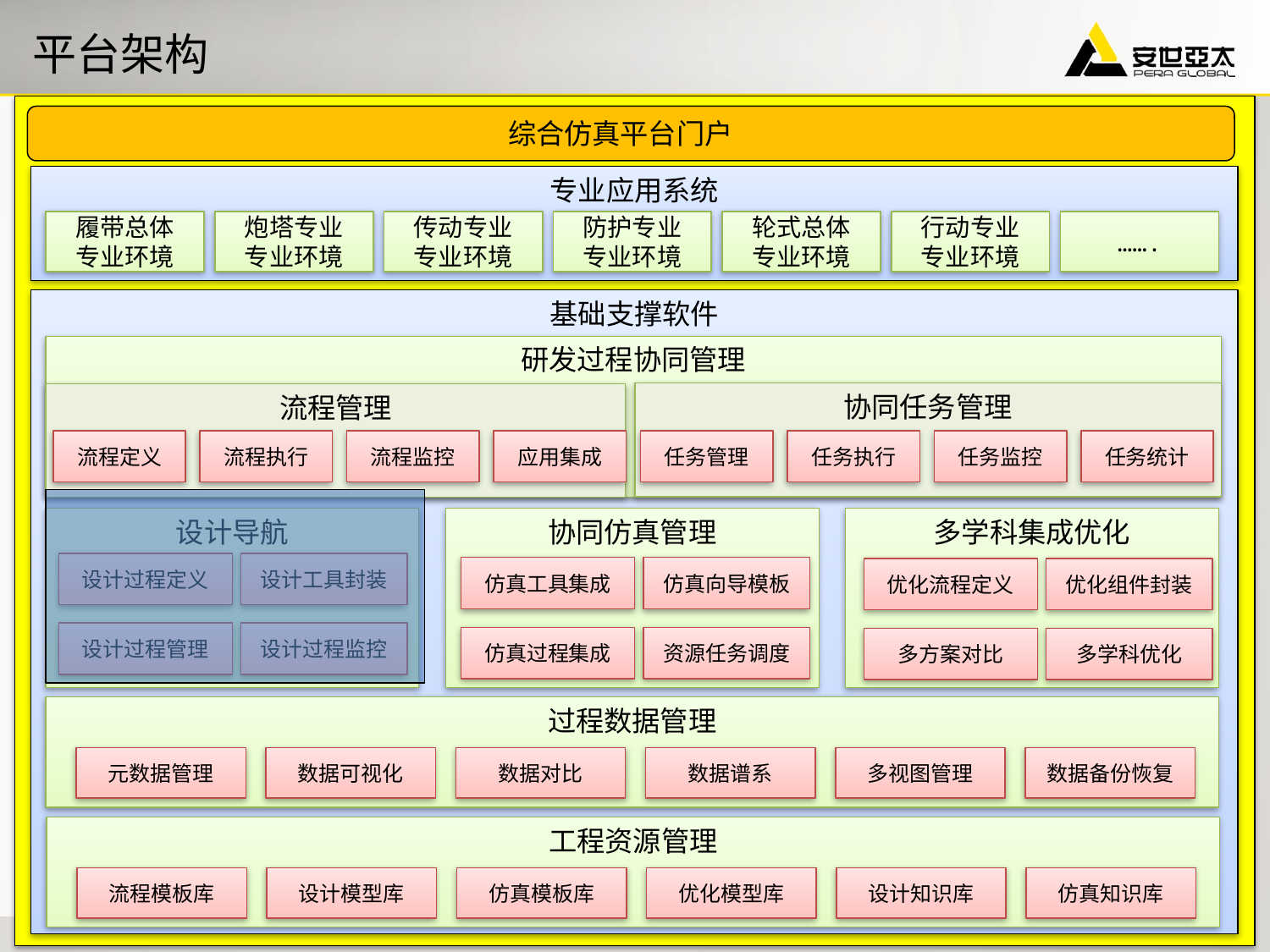

# 平台架构

专业应用系统
履带总体
专业环境
炮塔专业
专业环境
传动专业
专业环境
防护专业
专业环境
轮式总体
专业环境
行动专业
专业环境
…….
基础支撑软件
研发过程协同管理
协同任务管理
流程管理
流程定义
流程执行
流程监控
应用集成
任务管理
任务执行
任务监控
任务统计
设计导航
协同仿真管理
多学科集成优化
设计过程定义
设计工具封装
仿真工具集成
仿真向导模板
优化流程定义
优化组件封装
设计过程管理
设计过程监控
仿真过程集成
资源任务调度
多方案对比
多学科优化
过程数据管理
元数据管理
数据可视化
数据对比
数据谱系
多视图管理
数据备份恢复
工程资源管理
流程模板库
设计模型库
仿真模板库
优化模型库
设计知识库
仿真知识库

综合仿真平台门户